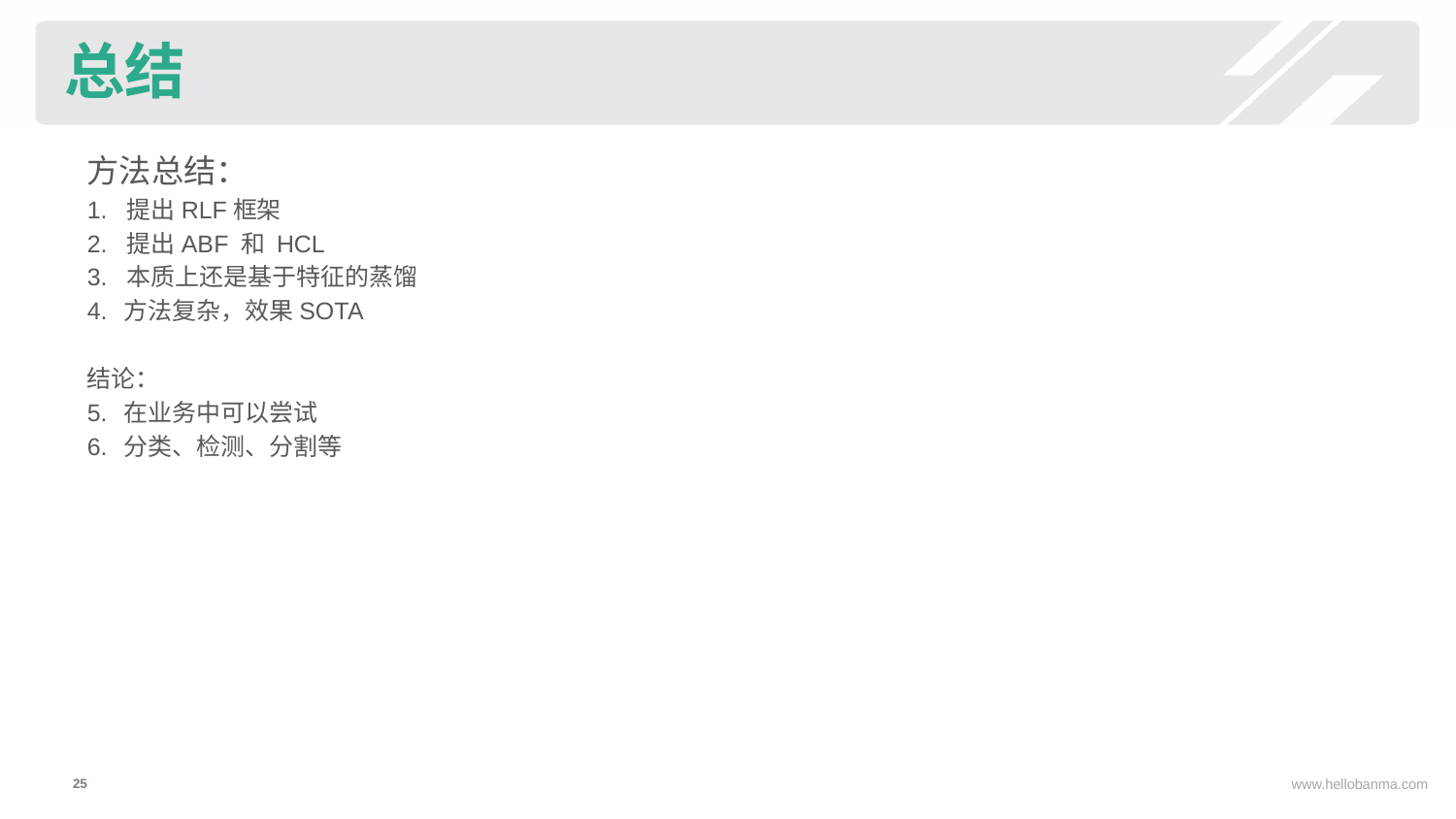

BBAAD9C20180234D78A0072836F0BB4092B9B20417013B20A4D98A35B1982B752B4BBD38D16B3B0022192508C8467DEBF9F9210A11D05B211BBFC2F87F1E2BD824FCCEAD932CA64784FB2FB76FF24ADF3760E2B17DA00F2058F611974FA14C48DE862090FE3
# 总结
方法总结：
1.  提出RLF框架
2.  提出ABF 和 HCL
3.  本质上还是基于特征的蒸馏
方法复杂，效果SOTA

结论：
在业务中可以尝试
分类、检测、分割等